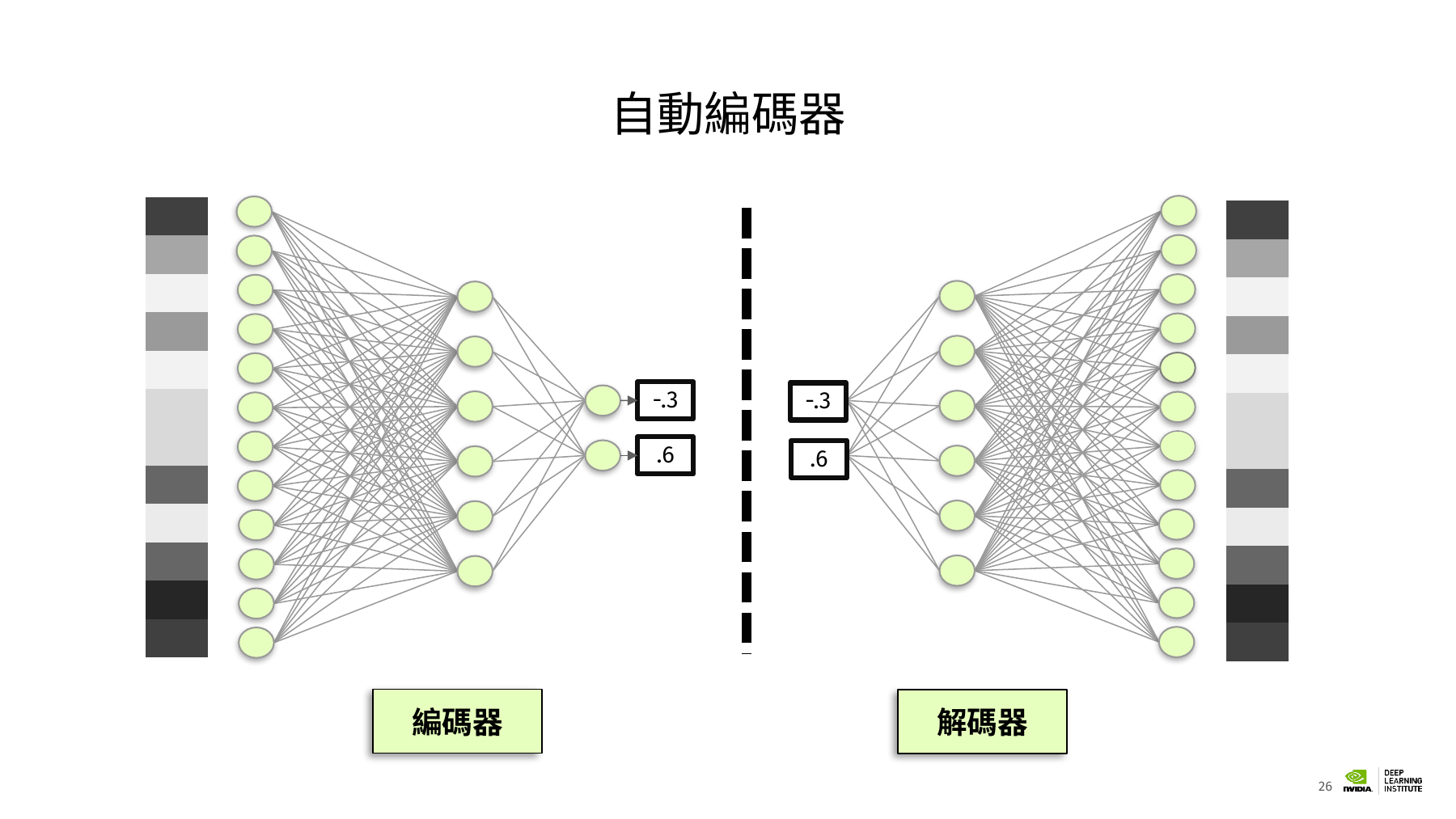

# 自動編碼器

-.3

.6

|  |
| --- |
|  |
|  |
|  |
|  |
|  |
|  |
|  |
|  |
|  |
|  |
|  |
|  |
| --- |
|  |
|  |
|  |
|  |
|  |
|  |
|  |
|  |
|  |
|  |
|  |
-.3
.6
編碼器
解碼器